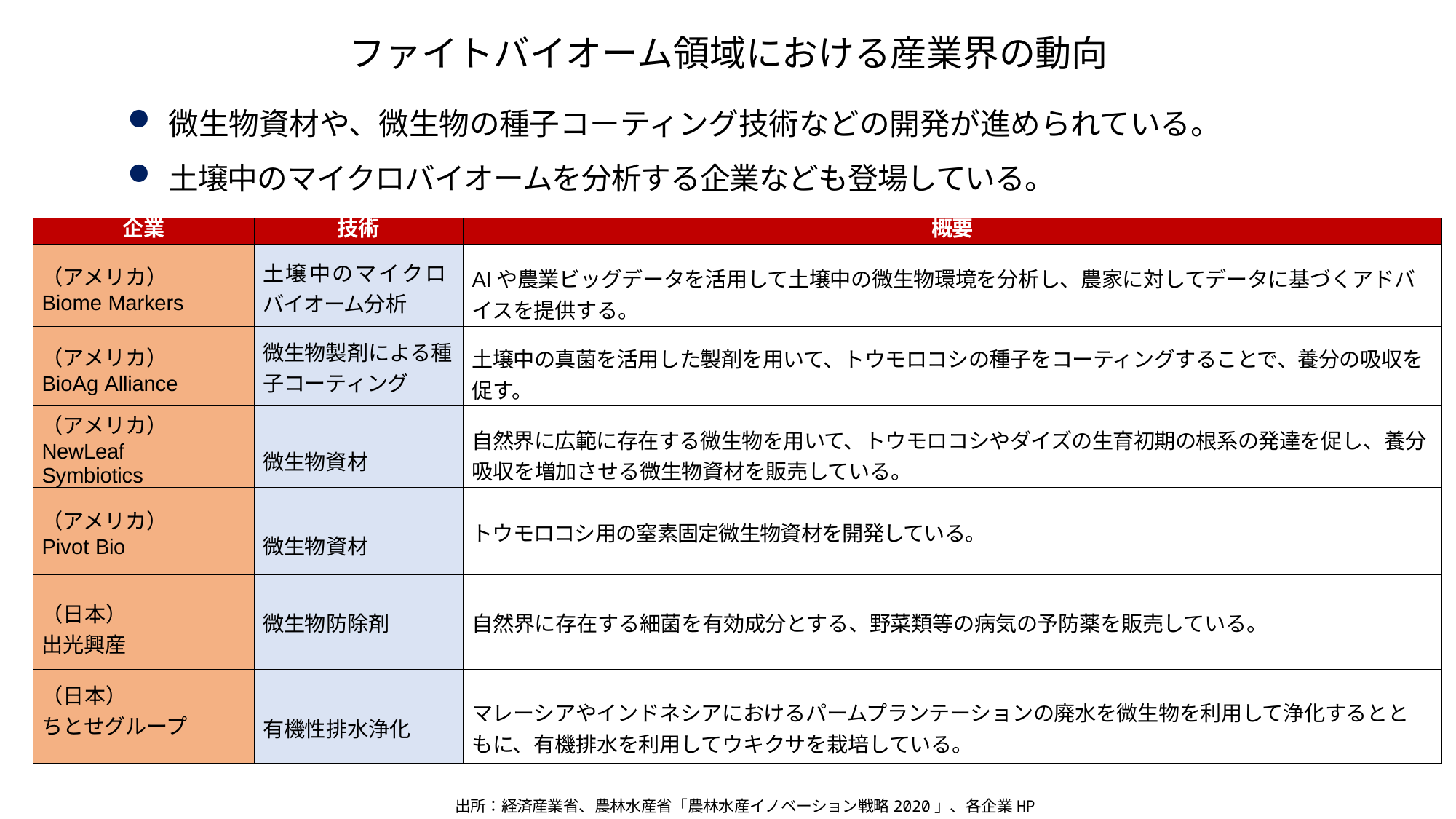

# ファイトバイオーム領域における産業界の動向
微生物資材や、微生物の種子コーティング技術などの開発が進められている。
土壌中のマイクロバイオームを分析する企業なども登場している。
| 企業 | 技術 | 概要 |
| --- | --- | --- |
| （アメリカ） Biome Markers | 土壌中のマイクロバイオーム分析 | AIや農業ビッグデータを活用して土壌中の微生物環境を分析し、農家に対してデータに基づくアドバイスを提供する。 |
| （アメリカ） BioAg Alliance | 微生物製剤による種子コーティング | 土壌中の真菌を活用した製剤を用いて、トウモロコシの種子をコーティングすることで、養分の吸収を促す。 |
| （アメリカ） NewLeaf Symbiotics | 微生物資材 | 自然界に広範に存在する微生物を用いて、トウモロコシやダイズの生育初期の根系の発達を促し、養分吸収を増加させる微生物資材を販売している。 |
| （アメリカ） Pivot Bio | 微生物資材 | トウモロコシ用の窒素固定微生物資材を開発している。 |
| （日本） 出光興産 | 微生物防除剤 | 自然界に存在する細菌を有効成分とする、野菜類等の病気の予防薬を販売している。 |
| （日本） ちとせグループ | 有機性排水浄化 | マレーシアやインドネシアにおけるパームプランテーションの廃水を微生物を利用して浄化するとともに、有機排水を利用してウキクサを栽培している。 |
出所：経済産業省、農林水産省「農林水産イノベーション戦略2020」、各企業HP